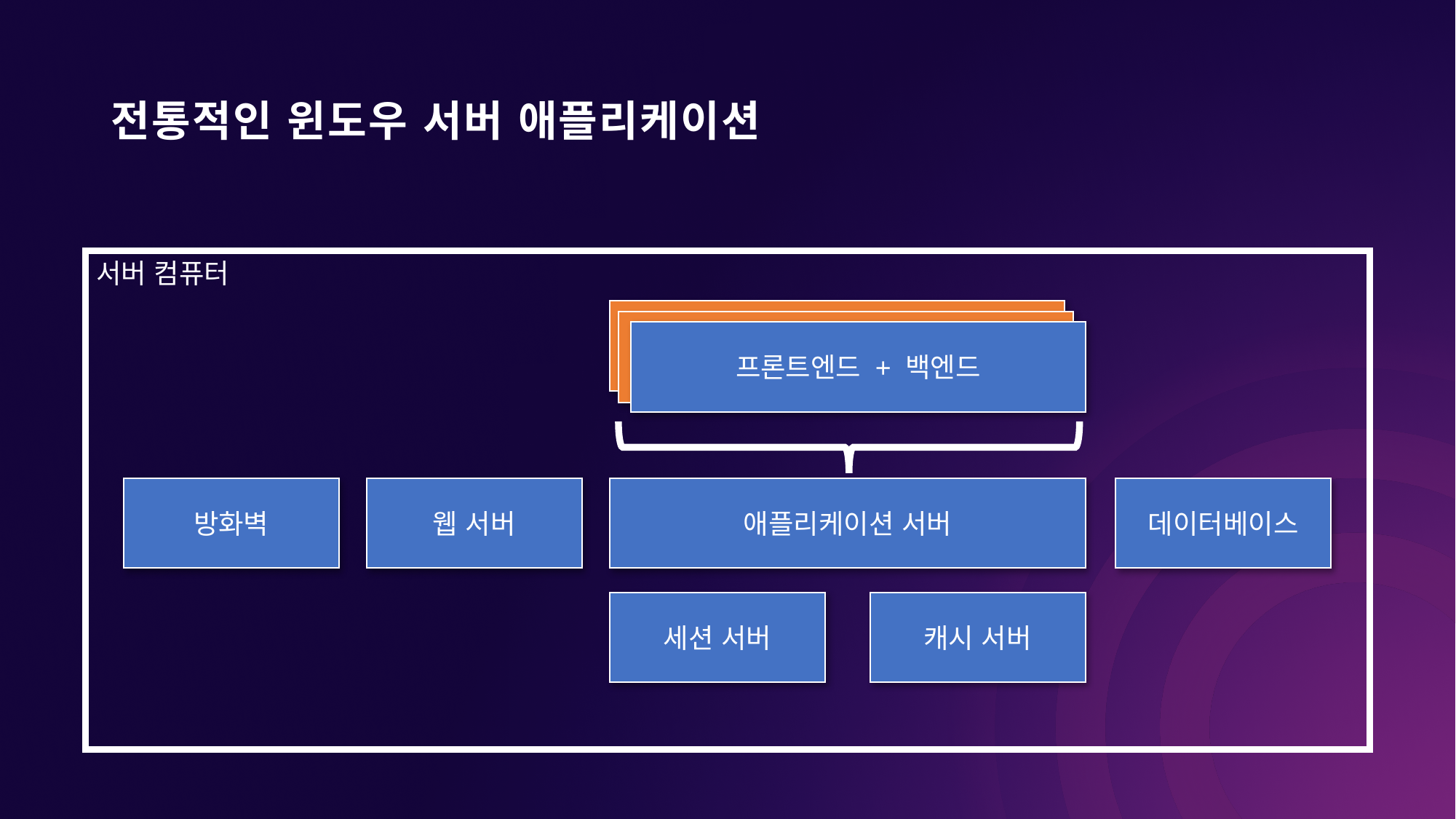

# 전통적인 윈도우 서버 애플리케이션

서버 컴퓨터
프론트엔드 + 백엔드
프론트엔드 + 백엔드
프론트엔드 + 백엔드
방화벽
웹 서버
애플리케이션 서버
데이터베이스
세션 서버
캐시 서버